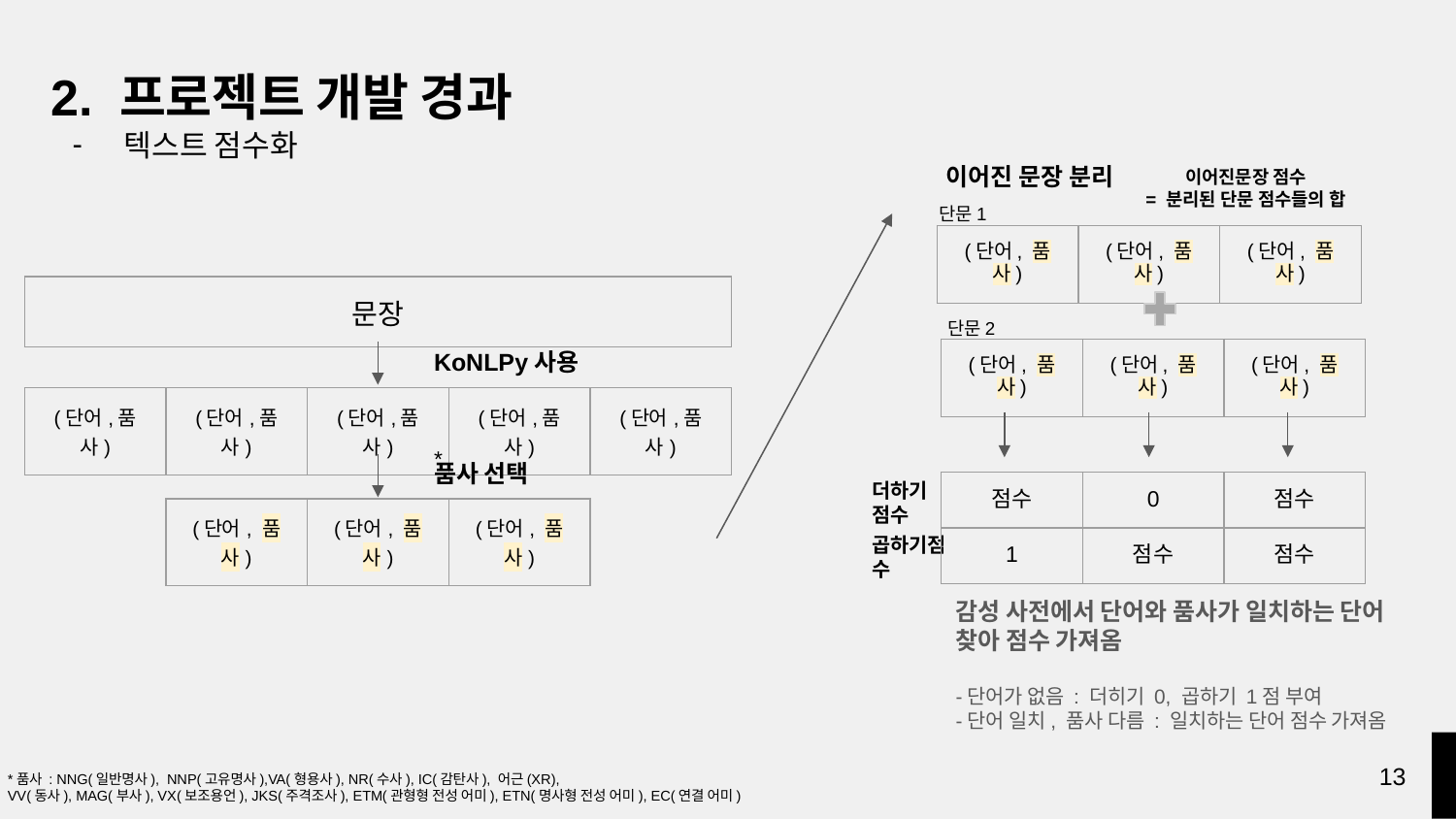

# 2. 프로젝트 개발 경과
텍스트 점수화
이어진 문장 분리
이어진문장 점수
= 분리된 단문 점수들의 합
단문1
| (단어, 품사) | (단어, 품사) | (단어, 품사) |
| --- | --- | --- |
| 문장 |
| --- |

단문2
KoNLPy사용
| (단어, 품사) | (단어, 품사) | (단어, 품사) |
| --- | --- | --- |
| (단어,품사) | (단어,품사) | (단어,품사) | (단어,품사) | (단어,품사) |
| --- | --- | --- | --- | --- |
*
품사 선택
더하기 점수
| 점수 | 0 | 점수 |
| --- | --- | --- |
| 1 | 점수 | 점수 |
| (단어, 품사) | (단어, 품사) | (단어, 품사) |
| --- | --- | --- |
곱하기점수
감성 사전에서 단어와 품사가 일치하는 단어 찾아 점수 가져옴

-단어가 없음 : 더히기 0, 곱하기 1점 부여
-단어 일치, 품사 다름 : 일치하는 단어 점수 가져옴
13
*품사 : NNG(일반명사),  NNP(고유명사),VA(형용사), NR(수사), IC(감탄사), 어근(XR),
VV(동사), MAG(부사), VX(보조용언), JKS(주격조사), ETM(관형형 전성 어미), ETN(명사형 전성 어미), EC(연결 어미)